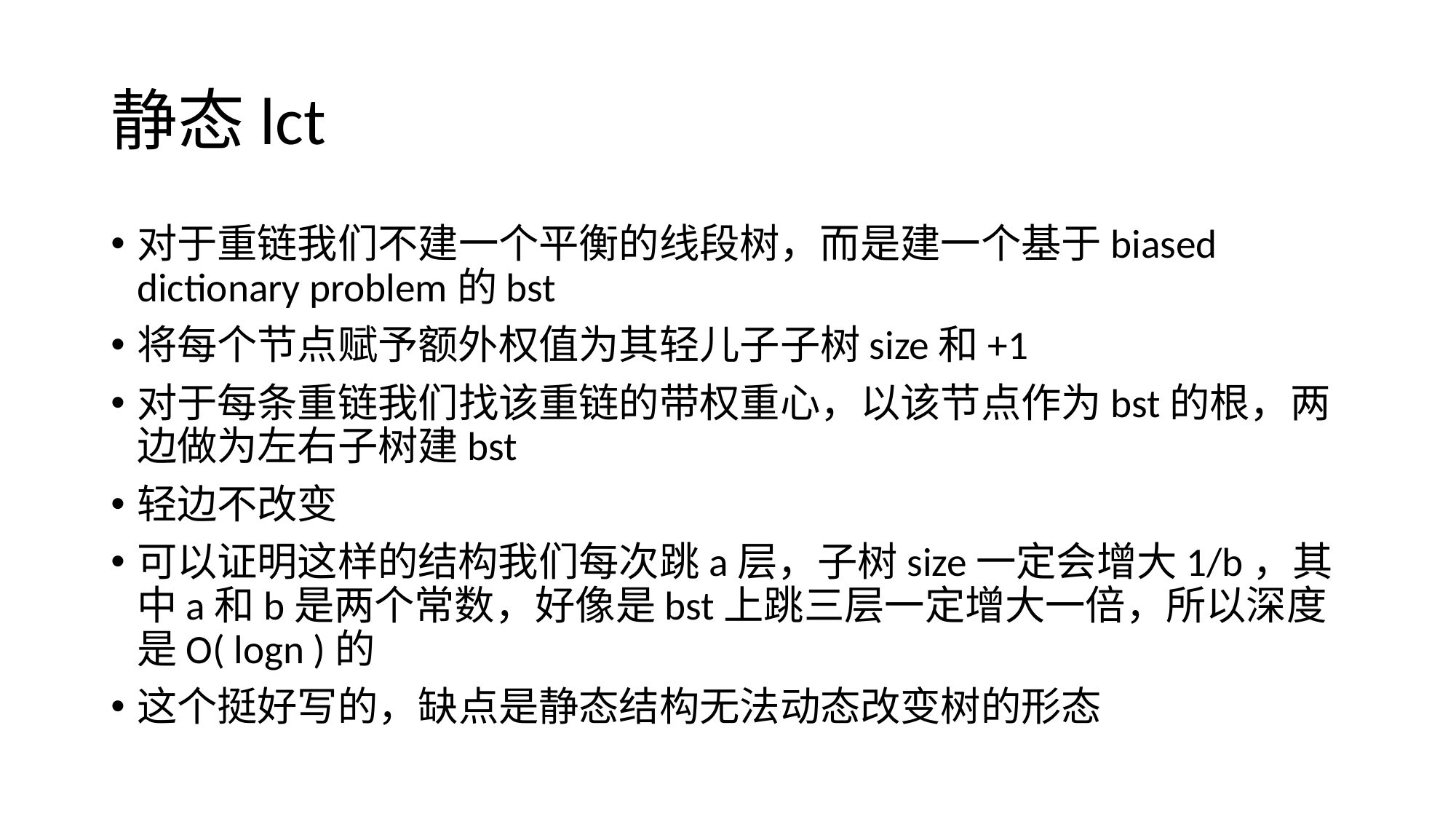

# 静态lct
对于重链我们不建一个平衡的线段树，而是建一个基于biased dictionary problem的bst
将每个节点赋予额外权值为其轻儿子子树size和+1
对于每条重链我们找该重链的带权重心，以该节点作为bst的根，两边做为左右子树建bst
轻边不改变
可以证明这样的结构我们每次跳a层，子树size一定会增大1/b，其中a和b是两个常数，好像是bst上跳三层一定增大一倍，所以深度是O( logn )的
这个挺好写的，缺点是静态结构无法动态改变树的形态